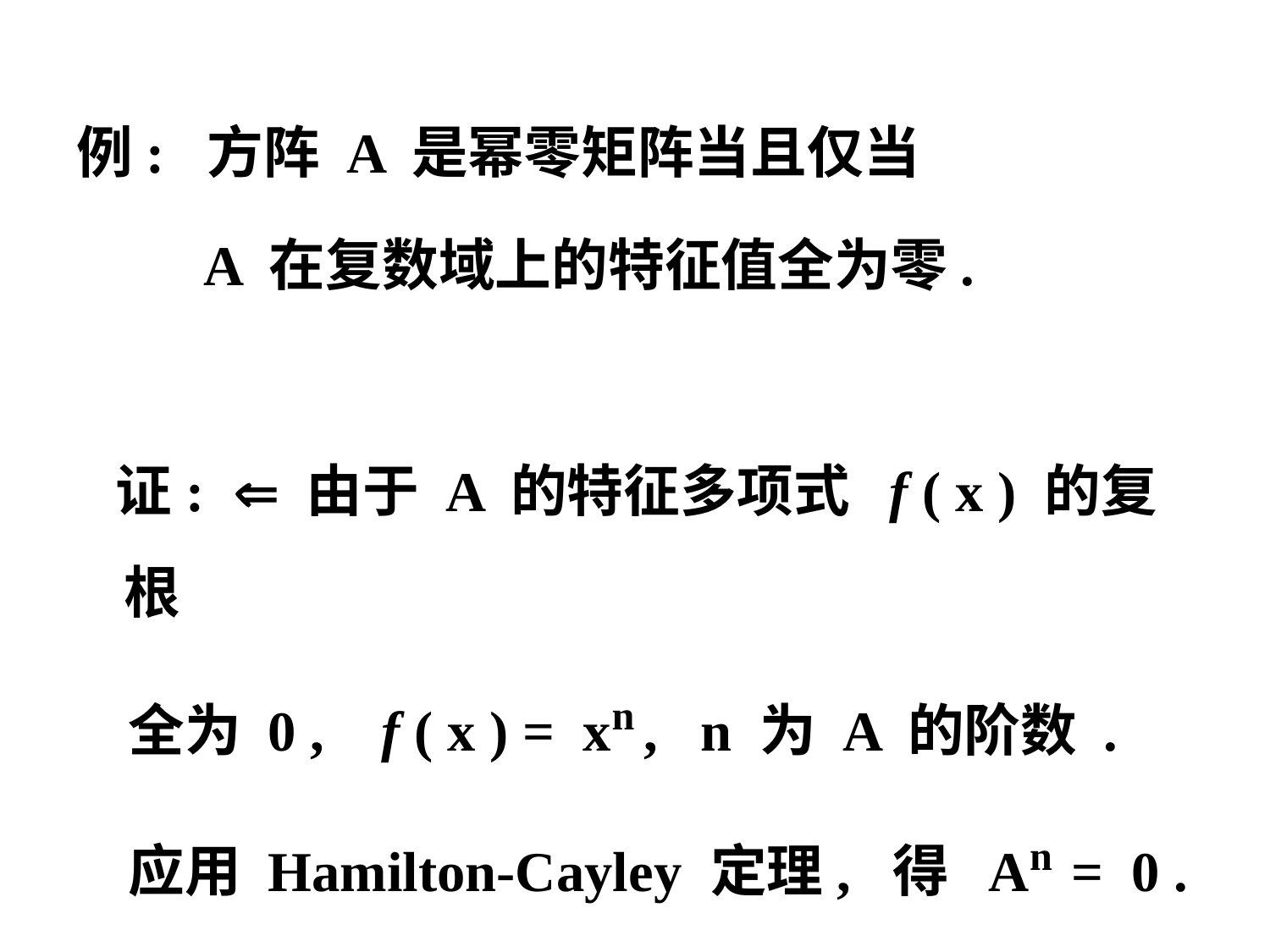

例:  方阵 A 是幂零矩阵当且仅当
         A 在复数域上的特征值全为零.

  证:  ⇐ 由于 A 的特征多项式  f ( x ) 的复根
   全为 0 ,    f ( x ) =  xn ,   n 为 A 的阶数 .
   应用 Hamilton-Cayley 定理,  得  An  =  0 .